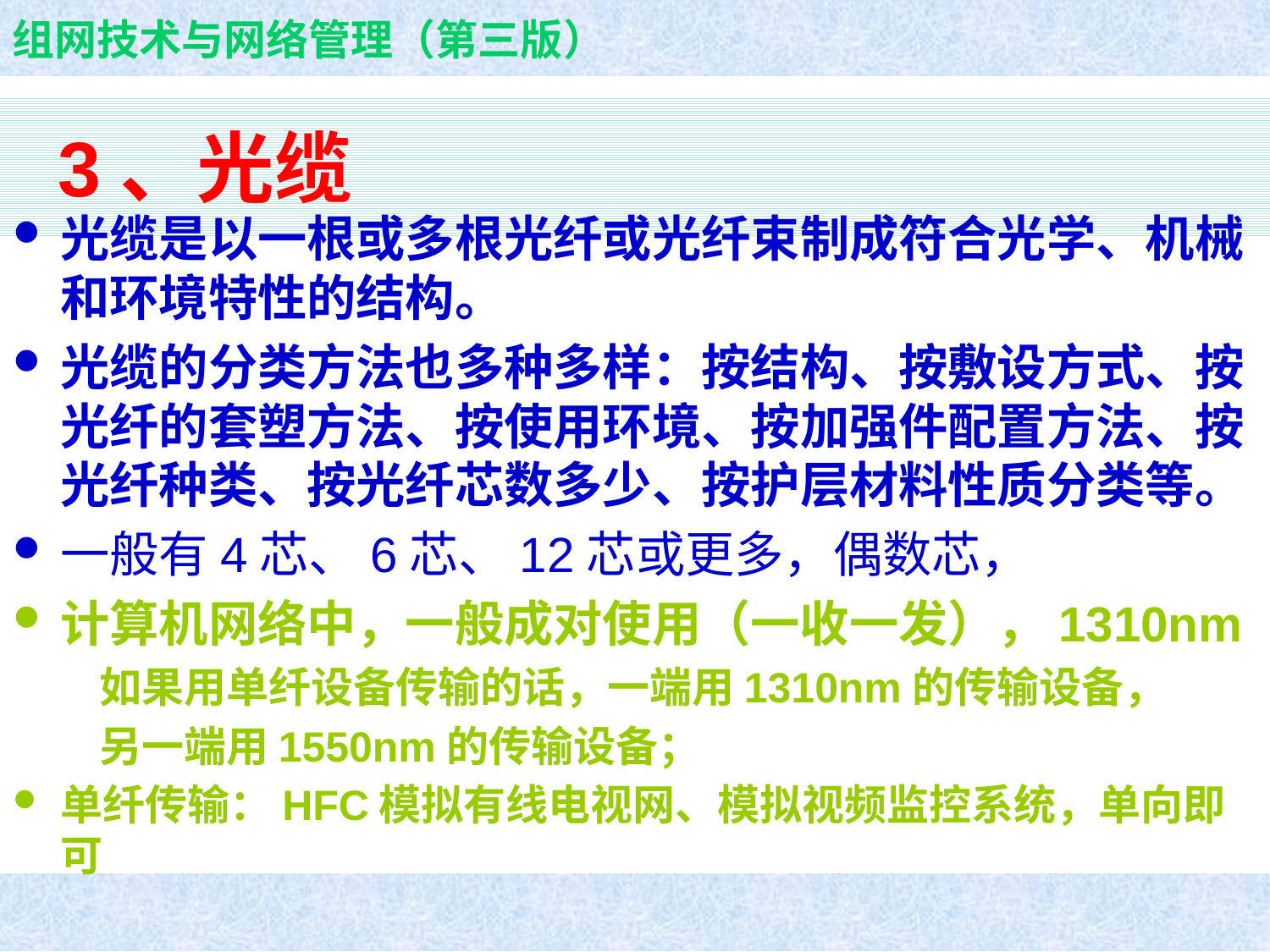

# 3、光缆
光缆是以一根或多根光纤或光纤束制成符合光学、机械和环境特性的结构。
光缆的分类方法也多种多样：按结构、按敷设方式、按光纤的套塑方法、按使用环境、按加强件配置方法、按光纤种类、按光纤芯数多少、按护层材料性质分类等。
一般有4芯、6芯、12芯或更多，偶数芯，
计算机网络中，一般成对使用（一收一发），1310nm
        如果用单纤设备传输的话，一端用1310nm的传输设备，
        另一端用1550nm的传输设备；
单纤传输：HFC模拟有线电视网、模拟视频监控系统，单向即可